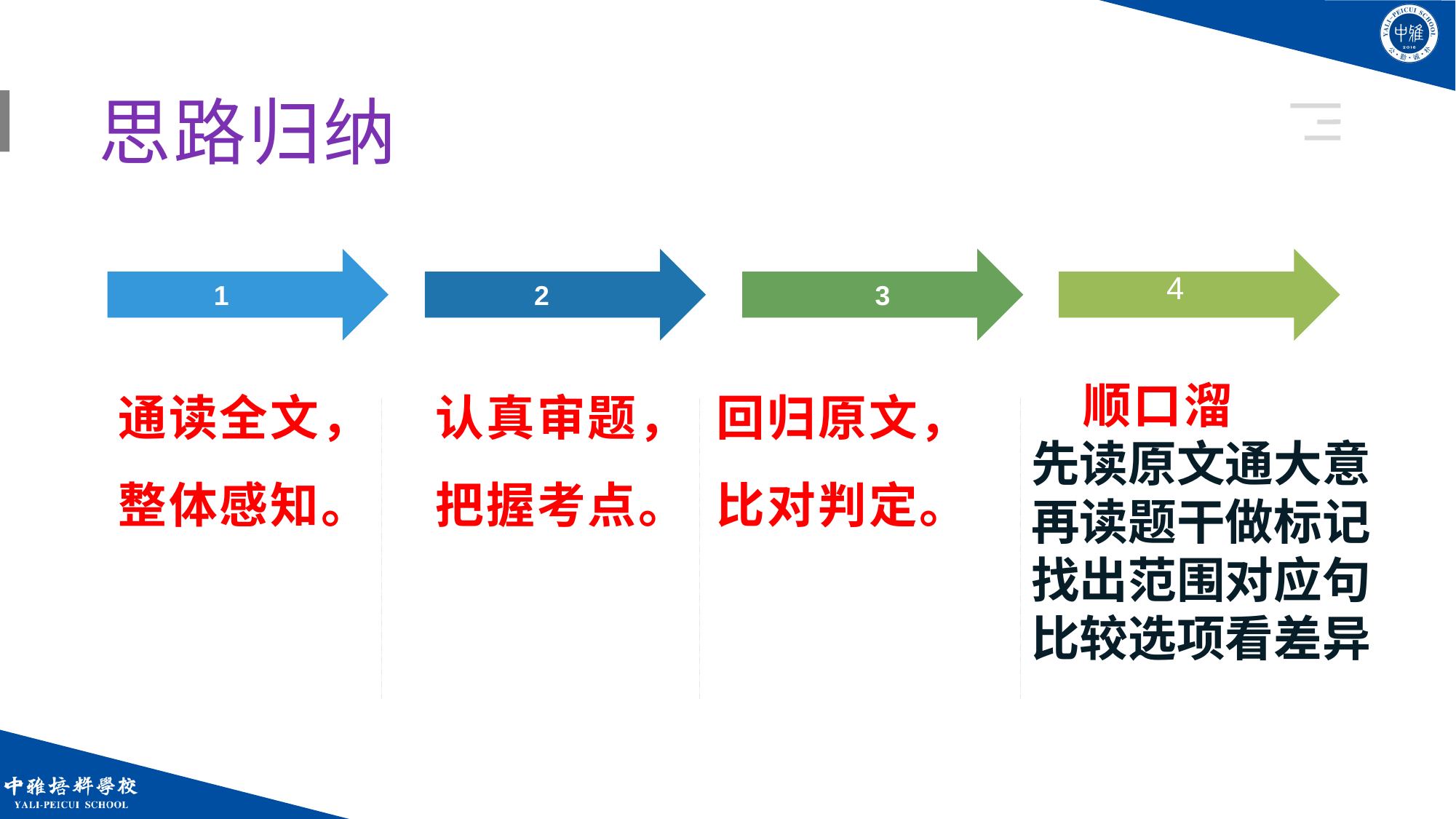

思路归纳

1
通读全文，整体感知。

2
认真审题，把握考点。

3
回归原文，比对判定。
           4
   顺口溜
先读原文通大意
再读题干做标记
找出范围对应句
比较选项看差异